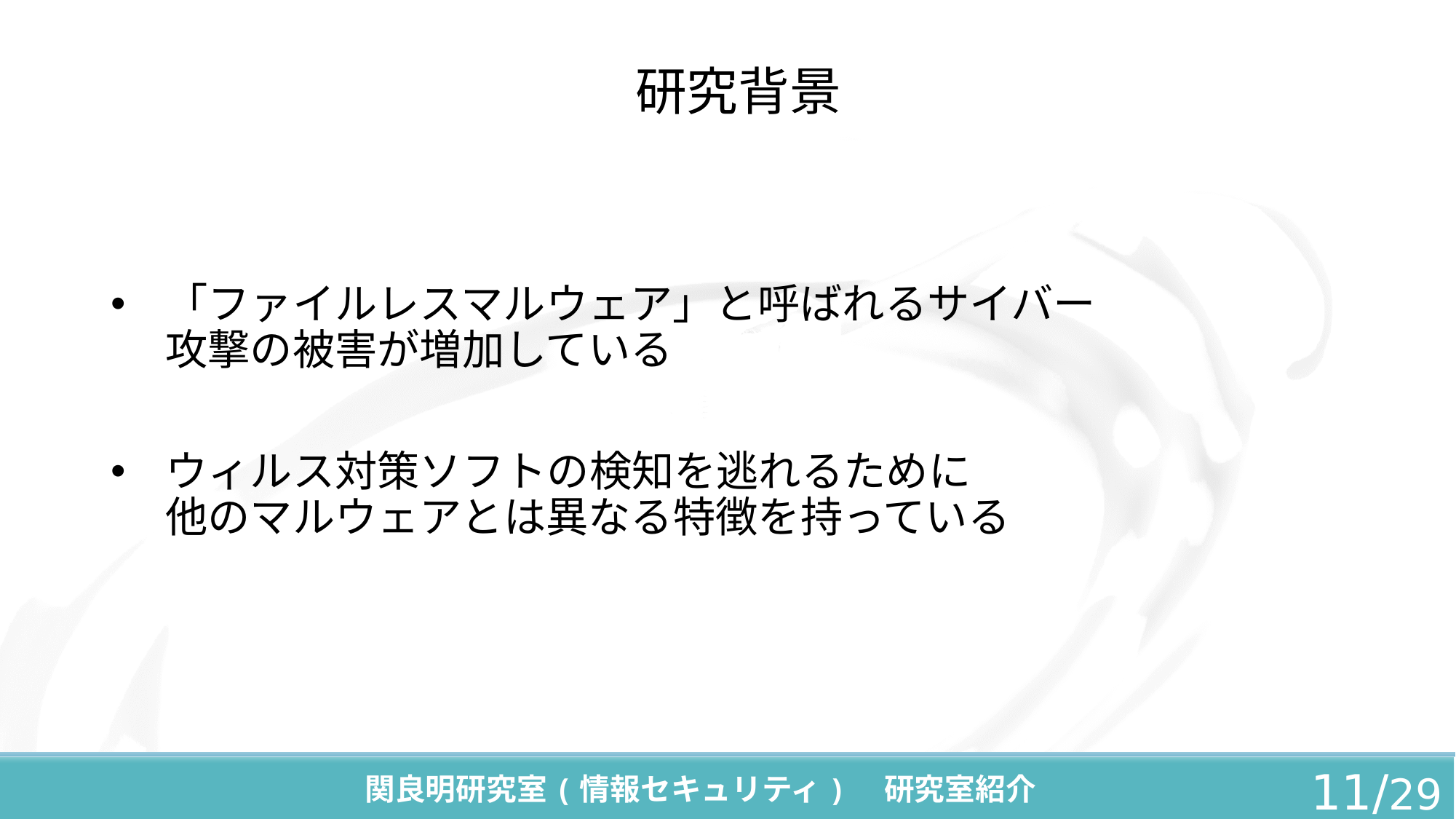

# 研究背景
「ファイルレスマルウェア」と呼ばれるサイバー
攻撃の被害が増加している

ウィルス対策ソフトの検知を逃れるために
他のマルウェアとは異なる特徴を持っている